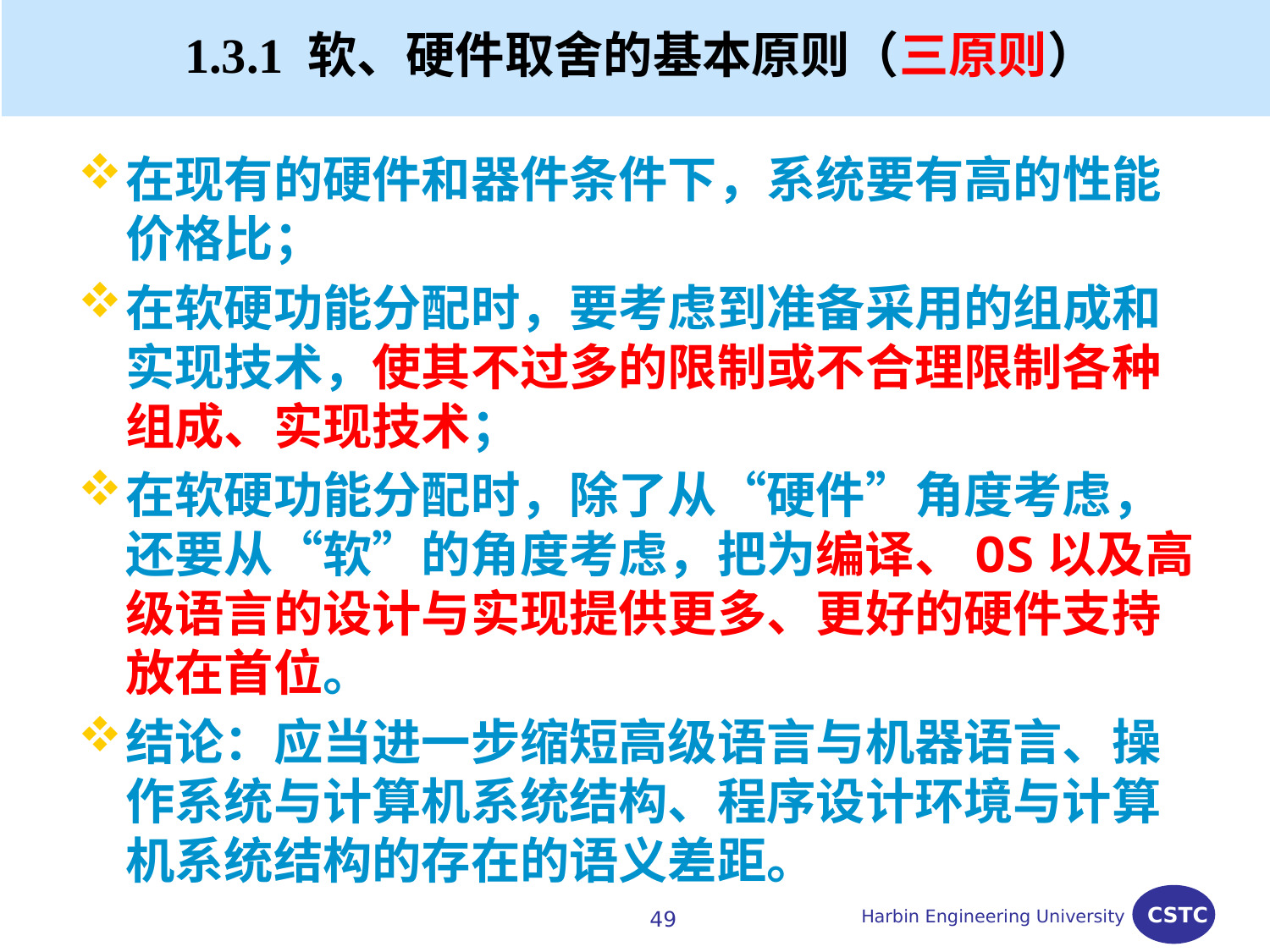

# 1.3.1 软、硬件取舍的基本原则（三原则）
在现有的硬件和器件条件下，系统要有高的性能价格比；
在软硬功能分配时，要考虑到准备采用的组成和实现技术，使其不过多的限制或不合理限制各种组成、实现技术；
在软硬功能分配时，除了从“硬件”角度考虑，还要从“软”的角度考虑，把为编译、OS以及高级语言的设计与实现提供更多、更好的硬件支持放在首位。
结论：应当进一步缩短高级语言与机器语言、操作系统与计算机系统结构、程序设计环境与计算机系统结构的存在的语义差距。
49
Harbin Engineering University